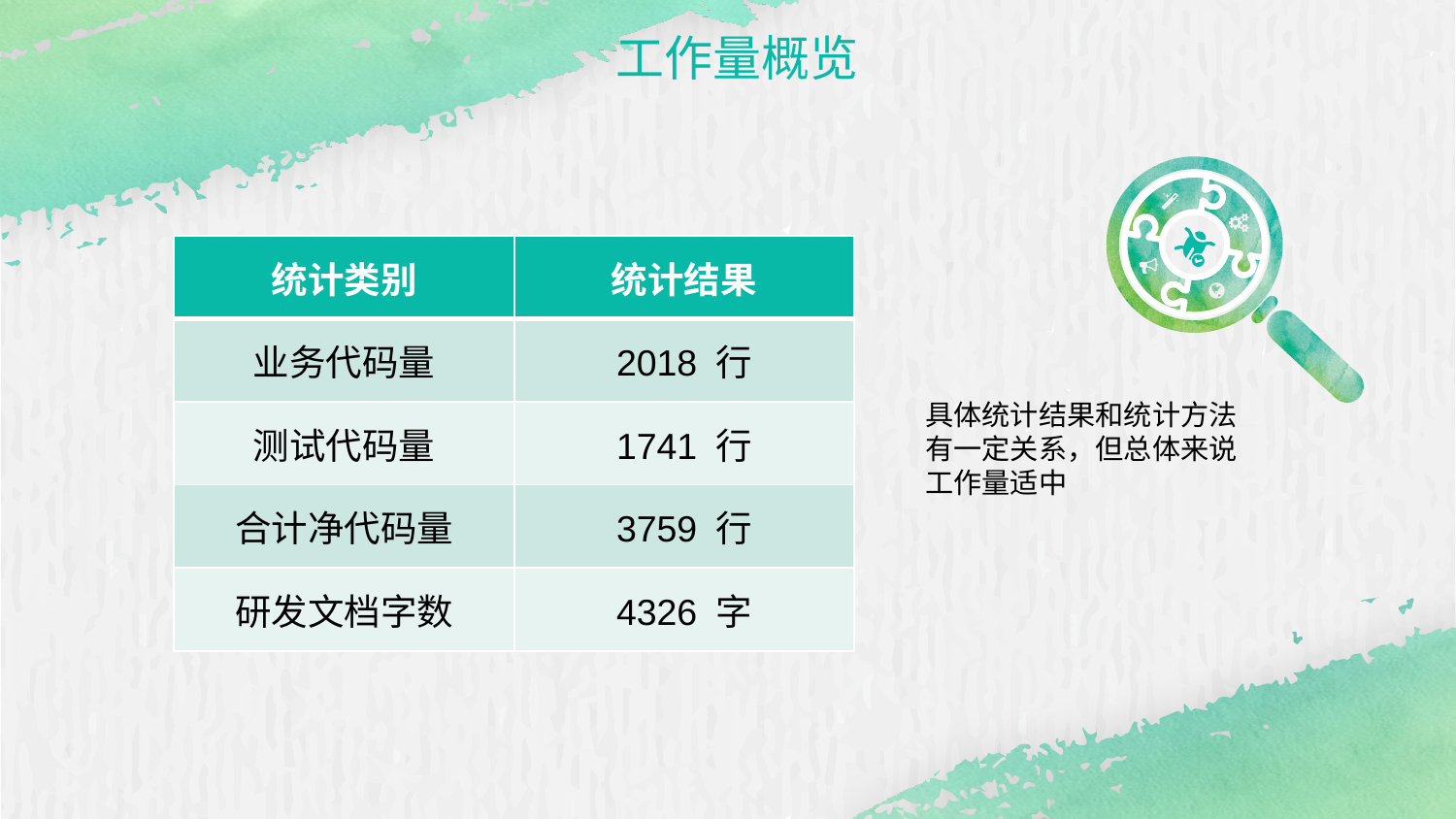

工作量概览

| 统计类别 | 统计结果 |
| --- | --- |
| 业务代码量 | 2018 行 |
| 测试代码量 | 1741 行 |
| 合计净代码量 | 3759 行 |
| 研发文档字数 | 4326 字 |
具体统计结果和统计方法有一定关系，但总体来说工作量适中